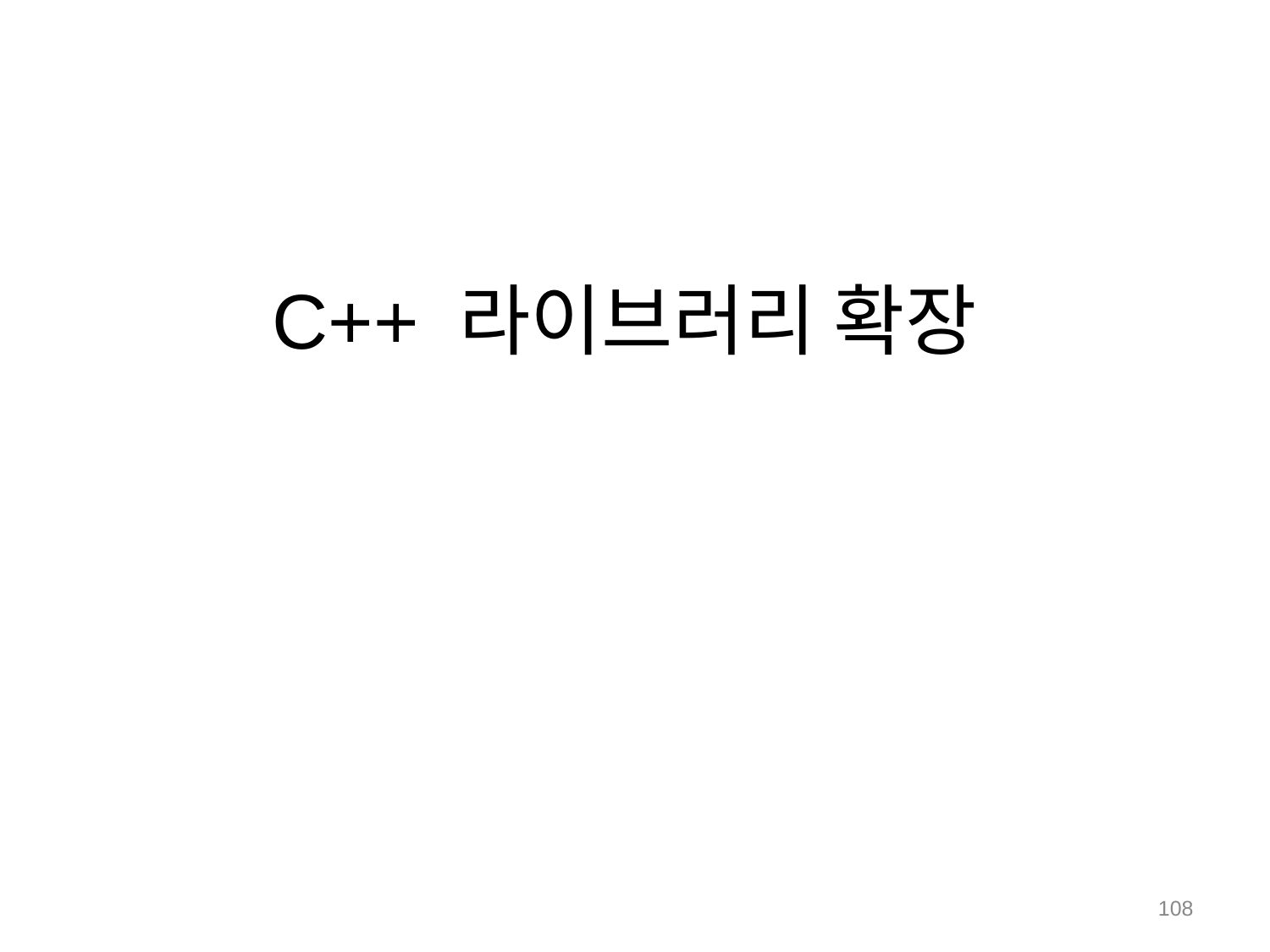

# C++ 라이브러리 확장
Chapter 9.
C/C++ 연동
108